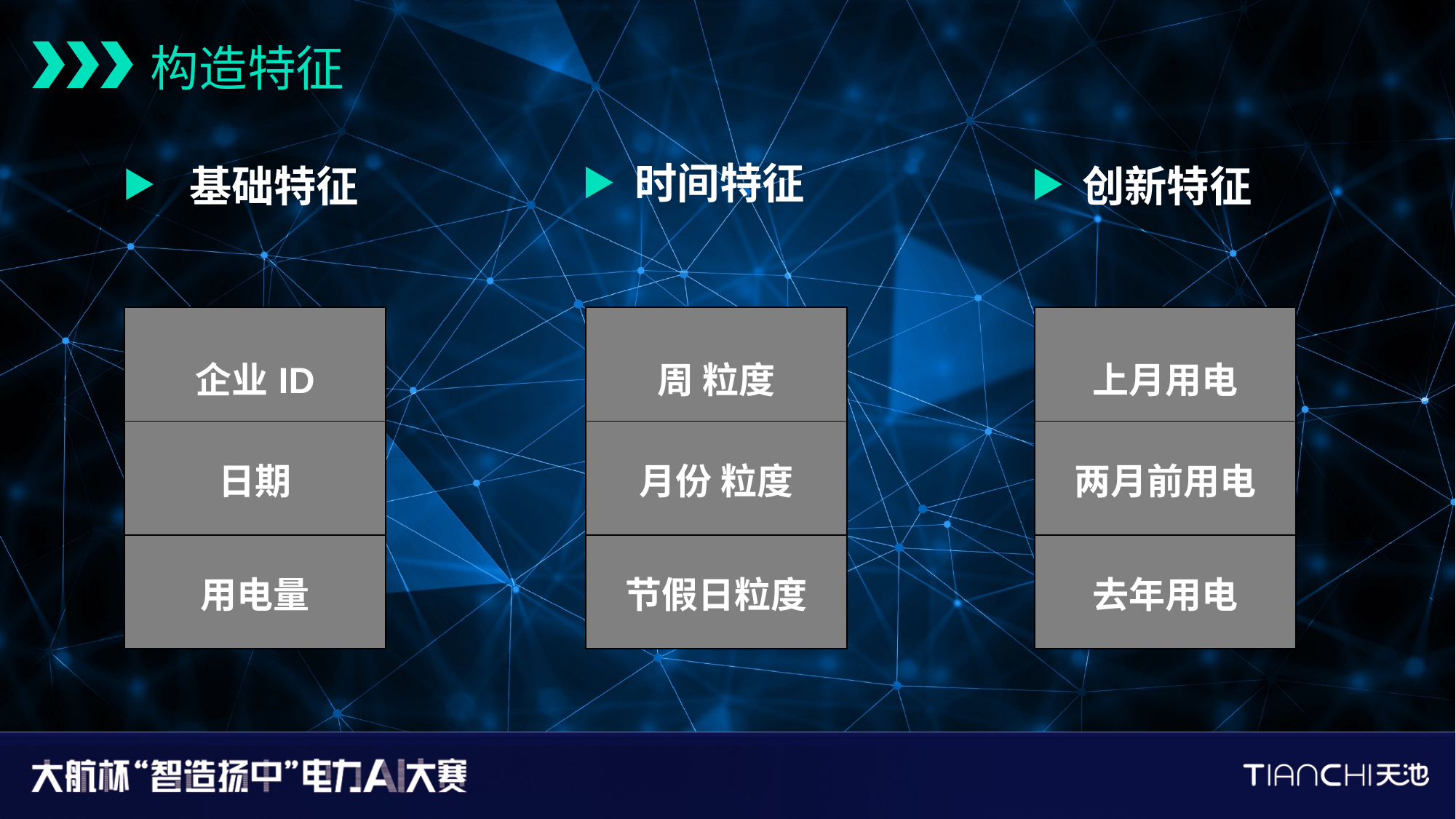

# 特征工程

构造特征

时间特征
创新特征
基础特征

| 上月用电 |
| --- |
| 两月前用电 |
| 去年用电 |
| 周 粒度 |
| --- |
| 月份 粒度 |
| 节假日粒度 |
| 企业ID |
| --- |
| 日期 |
| 用电量 |